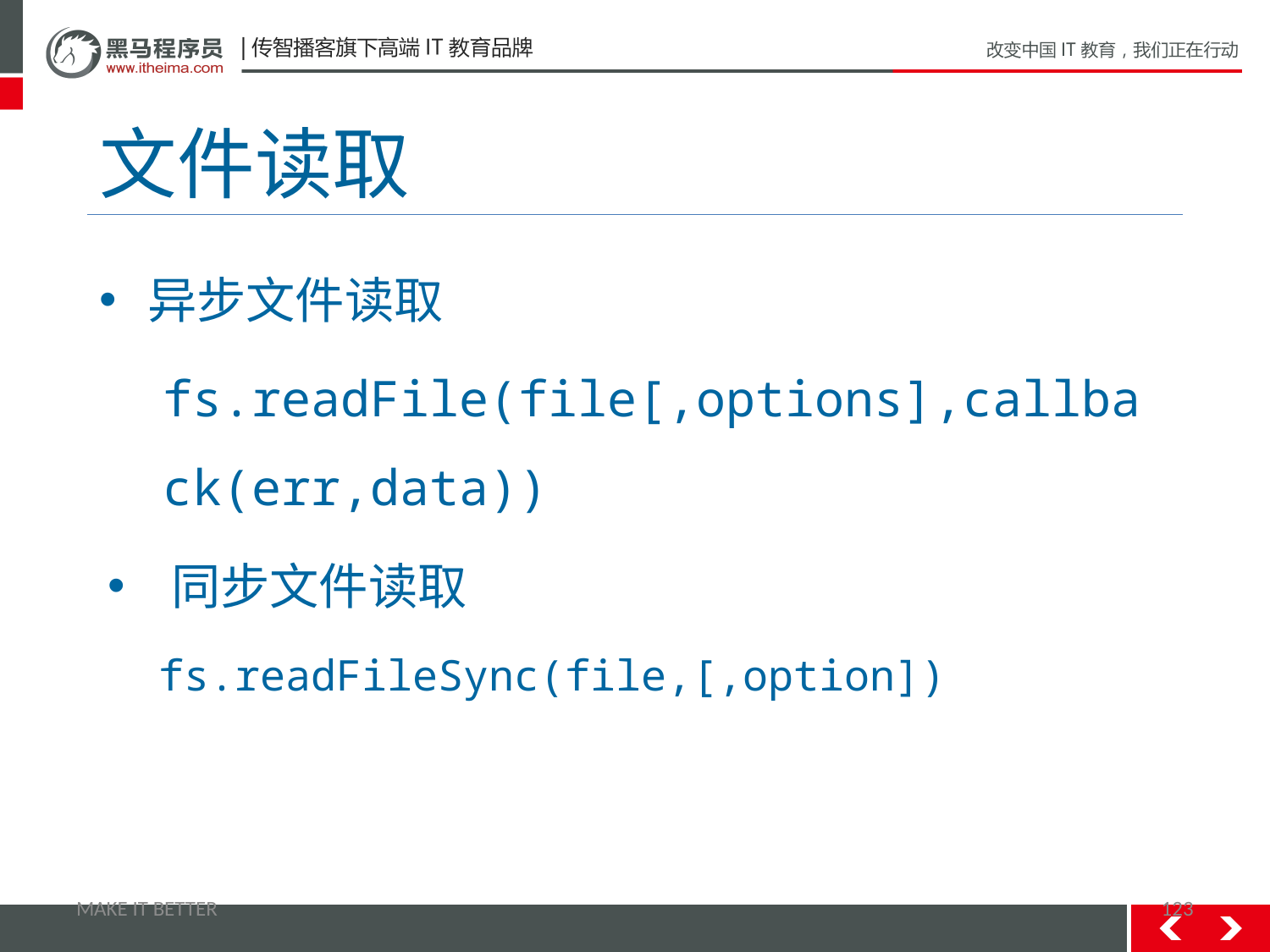

# 文件读取
异步文件读取
fs.readFile(file[,options],callback(err,data))
同步文件读取
  fs.readFileSync(file,[,option])

MAKE IT BETTER
123